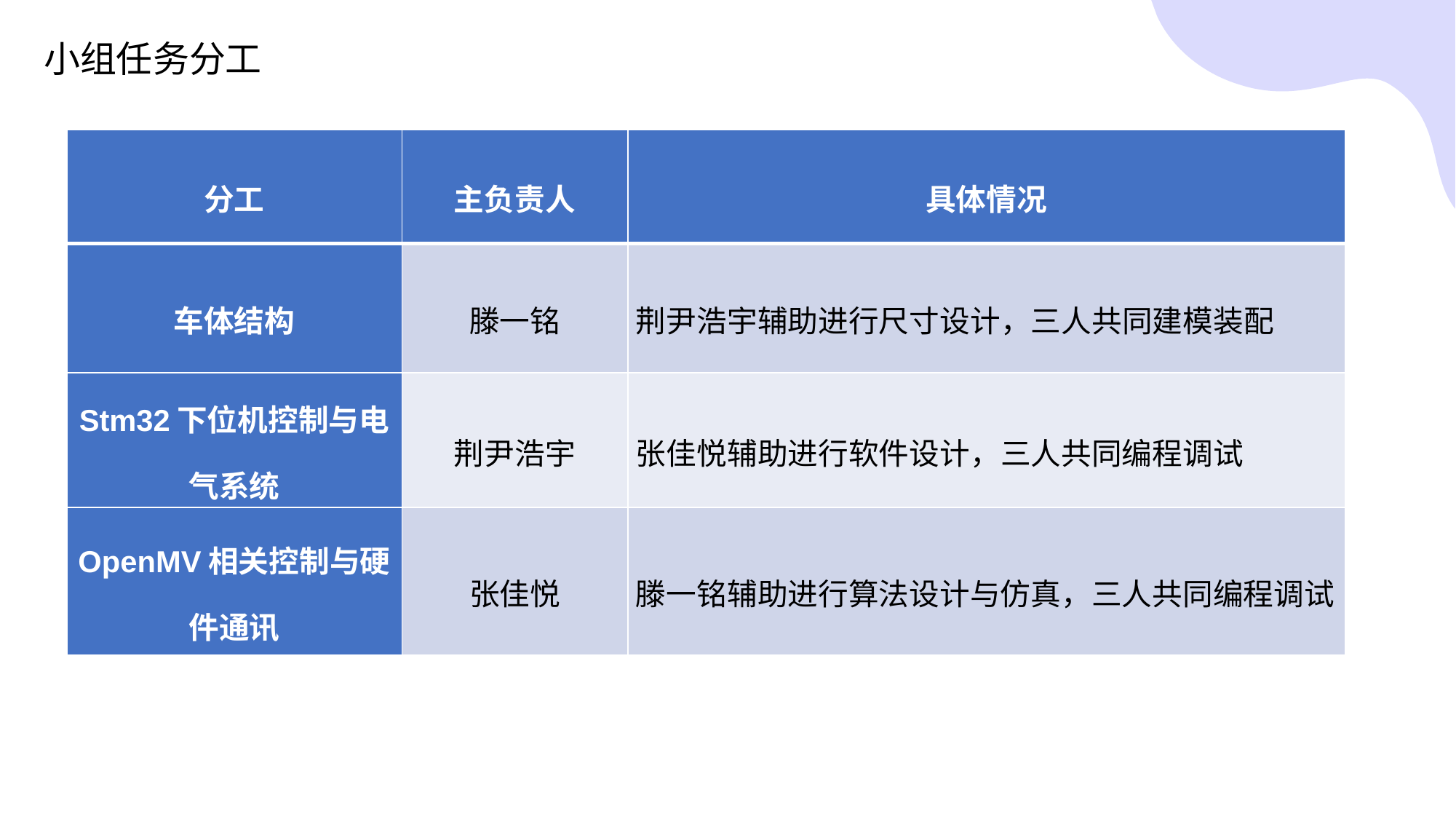

小组任务分工
| 分工 | 主负责人 | 具体情况 |
| --- | --- | --- |
| 车体结构 | 滕一铭 | 荆尹浩宇辅助进行尺寸设计，三人共同建模装配 |
| Stm32下位机控制与电气系统 | 荆尹浩宇 | 张佳悦辅助进行软件设计，三人共同编程调试 |
| OpenMV相关控制与硬件通讯 | 张佳悦 | 滕一铭辅助进行算法设计与仿真，三人共同编程调试 |